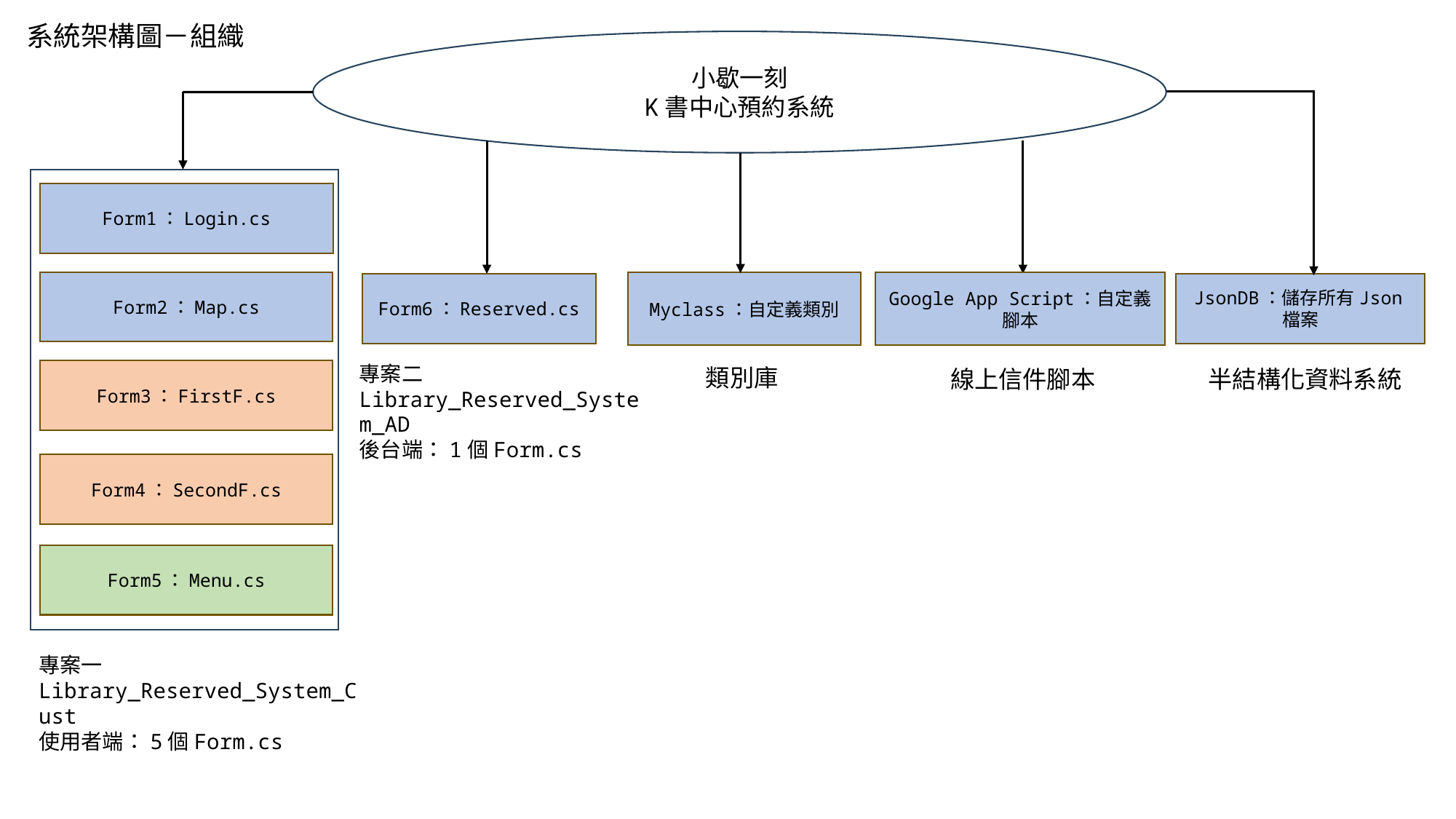

系統架構圖－組織
小歇一刻
K書中心預約系統

Form1：Login.cs
Myclass：自定義類別
類別庫
Form2：Map.cs
Google App Script：自定義腳本
線上信件腳本
Form6：Reserved.cs
JsonDB：儲存所有Json檔案
專案二
Library_Reserved_System_AD
後台端：1個Form.cs
半結構化資料系統
Form3：FirstF.cs
Form4：SecondF.cs
Form5：Menu.cs
專案一Library_Reserved_System_Cust
使用者端：5個Form.cs